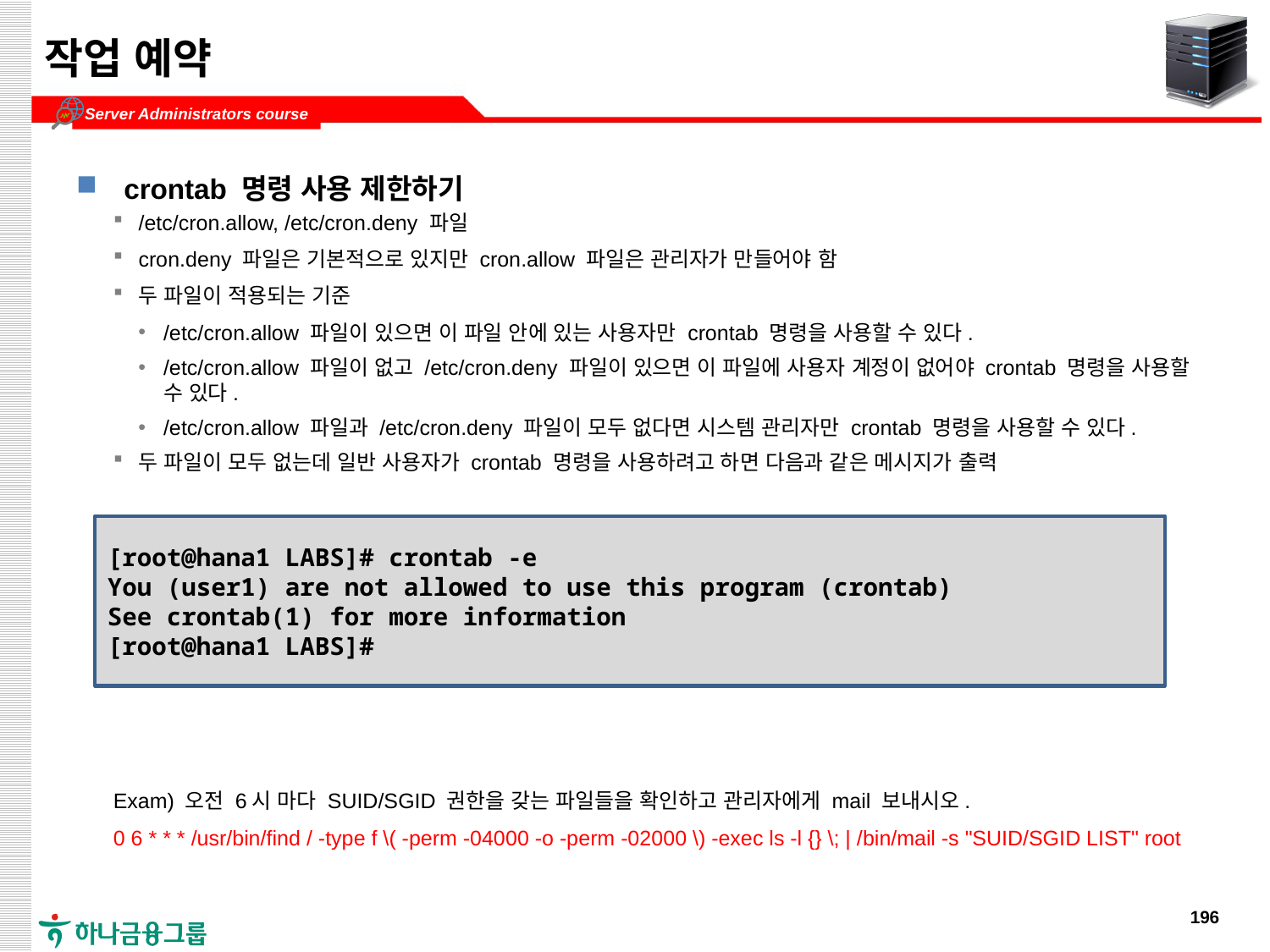

# 작업 예약
crontab 명령 사용 제한하기
/etc/cron.allow, /etc/cron.deny 파일
cron.deny 파일은 기본적으로 있지만 cron.allow 파일은 관리자가 만들어야 함
두 파일이 적용되는 기준
/etc/cron.allow 파일이 있으면 이 파일 안에 있는 사용자만 crontab 명령을 사용할 수 있다.
/etc/cron.allow 파일이 없고 /etc/cron.deny 파일이 있으면 이 파일에 사용자 계정이 없어야 crontab 명령을 사용할 수 있다.
/etc/cron.allow 파일과 /etc/cron.deny 파일이 모두 없다면 시스템 관리자만 crontab 명령을 사용할 수 있다.
두 파일이 모두 없는데 일반 사용자가 crontab 명령을 사용하려고 하면 다음과 같은 메시지가 출력

Exam) 오전 6시 마다 SUID/SGID 권한을 갖는 파일들을 확인하고 관리자에게 mail 보내시오.
0 6 * * * /usr/bin/find / -type f \( -perm -04000 -o -perm -02000 \) -exec ls -l {} \; | /bin/mail -s "SUID/SGID LIST" root

[root@hana1 LABS]# crontab -e
You (user1) are not allowed to use this program (crontab)
See crontab(1) for more information
[root@hana1 LABS]#